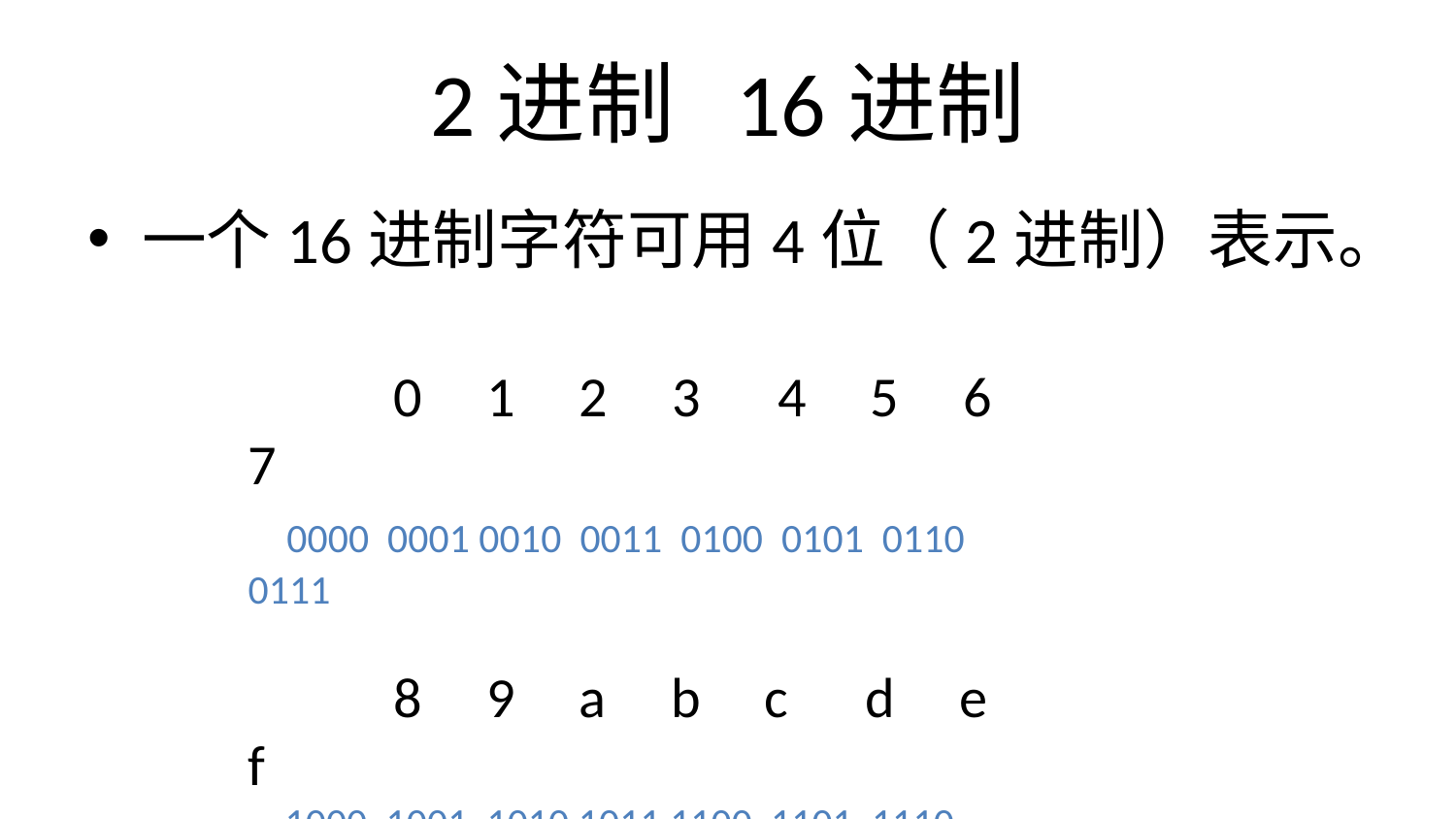

# 2进制  16进制
一个16进制字符可用4位（2进制）表示。
	0     1     2     3      4     5     6     7
   0000  0001 0010  0011  0100  0101  0110 0111

	8     9     a     b     c      d     e     f
    1000  1001  1010 1011 1100  1101  1110  1111